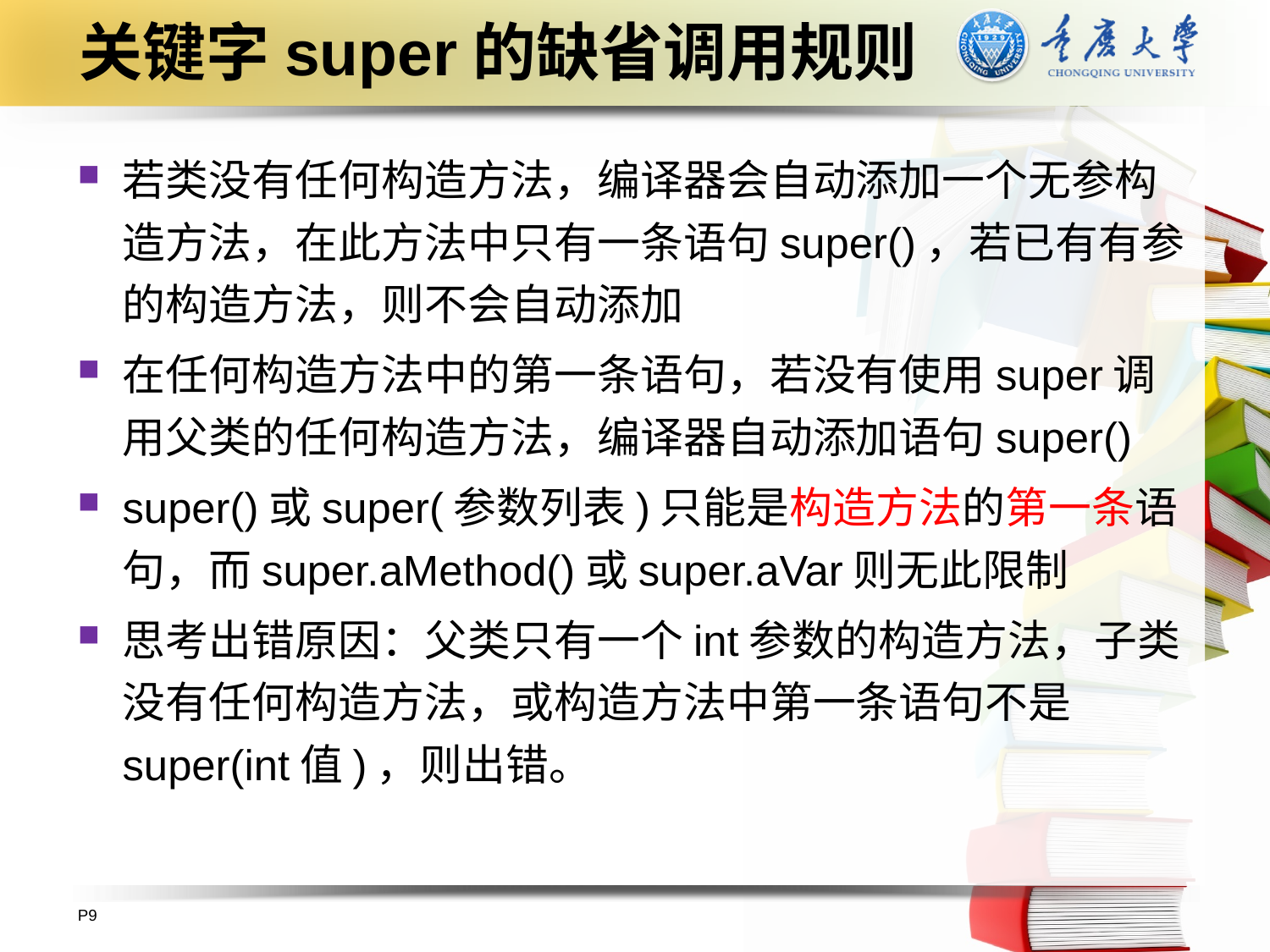

# 关键字super的缺省调用规则
若类没有任何构造方法，编译器会自动添加一个无参构造方法，在此方法中只有一条语句super()，若已有有参的构造方法，则不会自动添加
在任何构造方法中的第一条语句，若没有使用super调用父类的任何构造方法，编译器自动添加语句super()
super()或super(参数列表)只能是构造方法的第一条语句，而super.aMethod()或super.aVar则无此限制
思考出错原因：父类只有一个int参数的构造方法，子类没有任何构造方法，或构造方法中第一条语句不是super(int值)，则出错。
P9